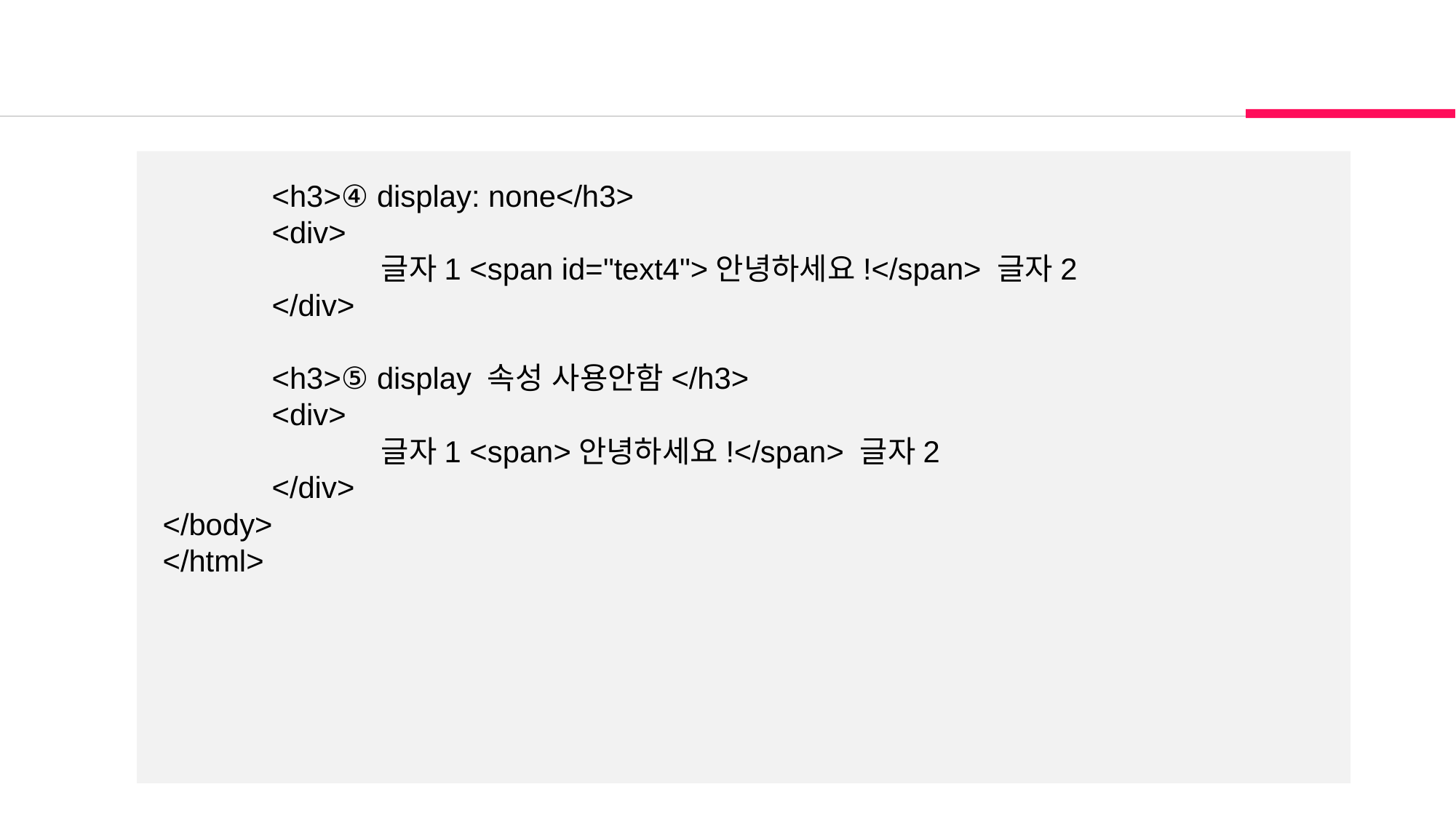

<h3>④ display: none</h3>
	<div>
		글자1 <span id="text4">안녕하세요!</span> 글자2
	</div>

	<h3>⑤ display 속성 사용안함</h3>
	<div>
		글자1 <span>안녕하세요!</span> 글자2
	</div>
</body>
</html>